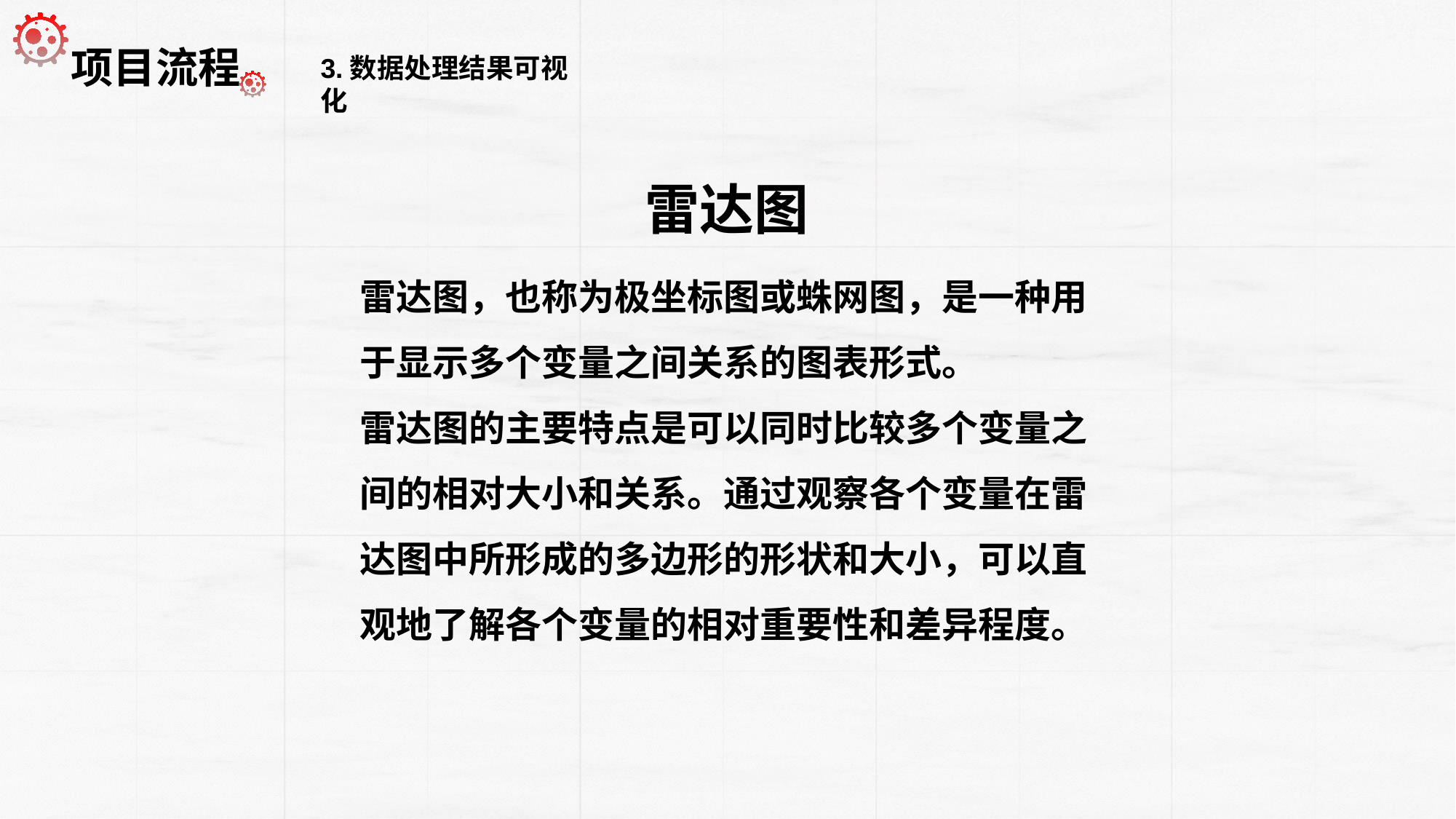

项目流程
3.数据处理结果可视化

雷达图
雷达图，也称为极坐标图或蛛网图，是一种用于显示多个变量之间关系的图表形式。
雷达图的主要特点是可以同时比较多个变量之间的相对大小和关系。通过观察各个变量在雷达图中所形成的多边形的形状和大小，可以直观地了解各个变量的相对重要性和差异程度。